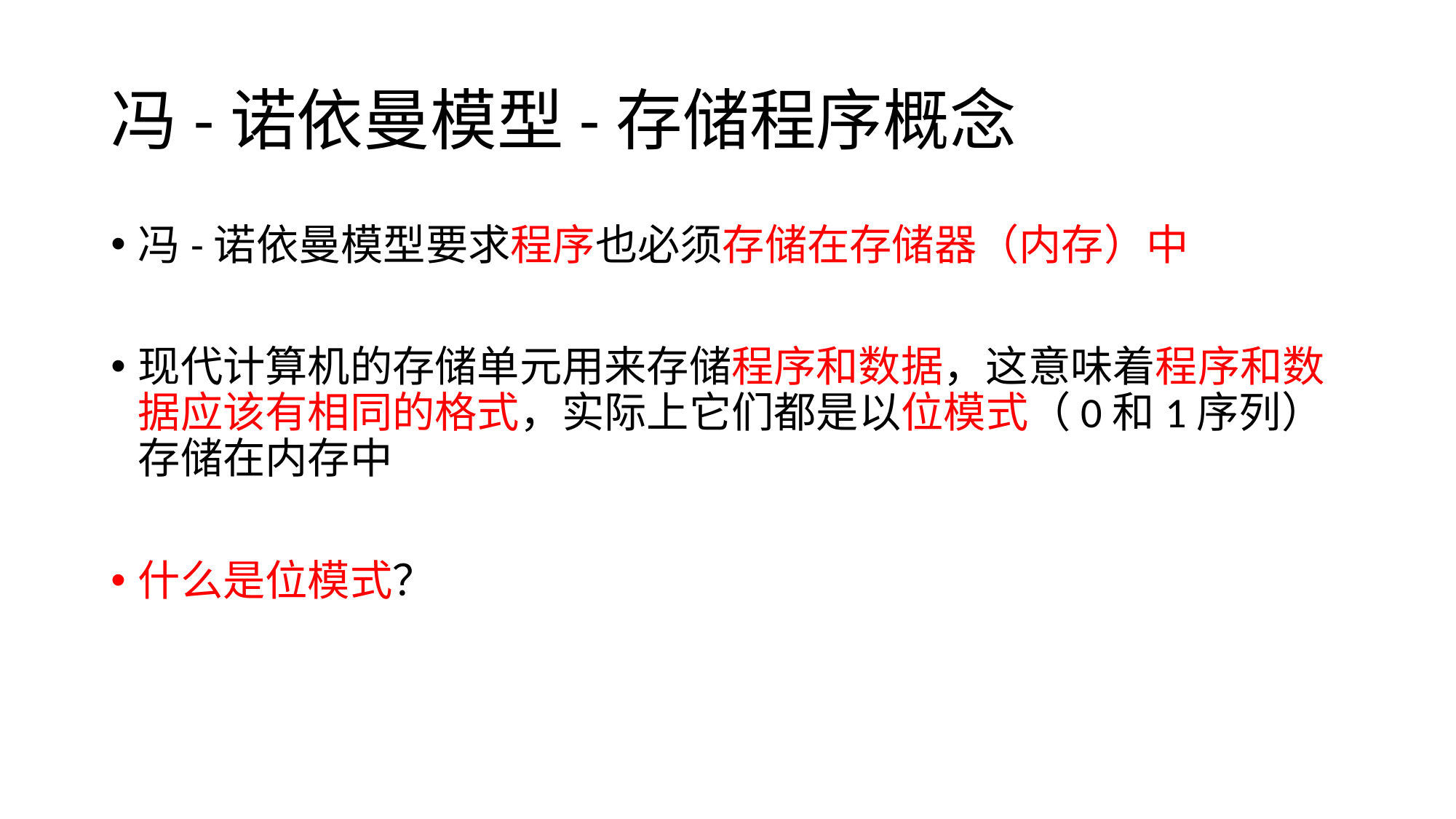

# 冯-诺依曼模型-存储程序概念
冯-诺依曼模型要求程序也必须存储在存储器（内存）中

现代计算机的存储单元用来存储程序和数据，这意味着程序和数据应该有相同的格式，实际上它们都是以位模式（0和1序列）存储在内存中

什么是位模式？